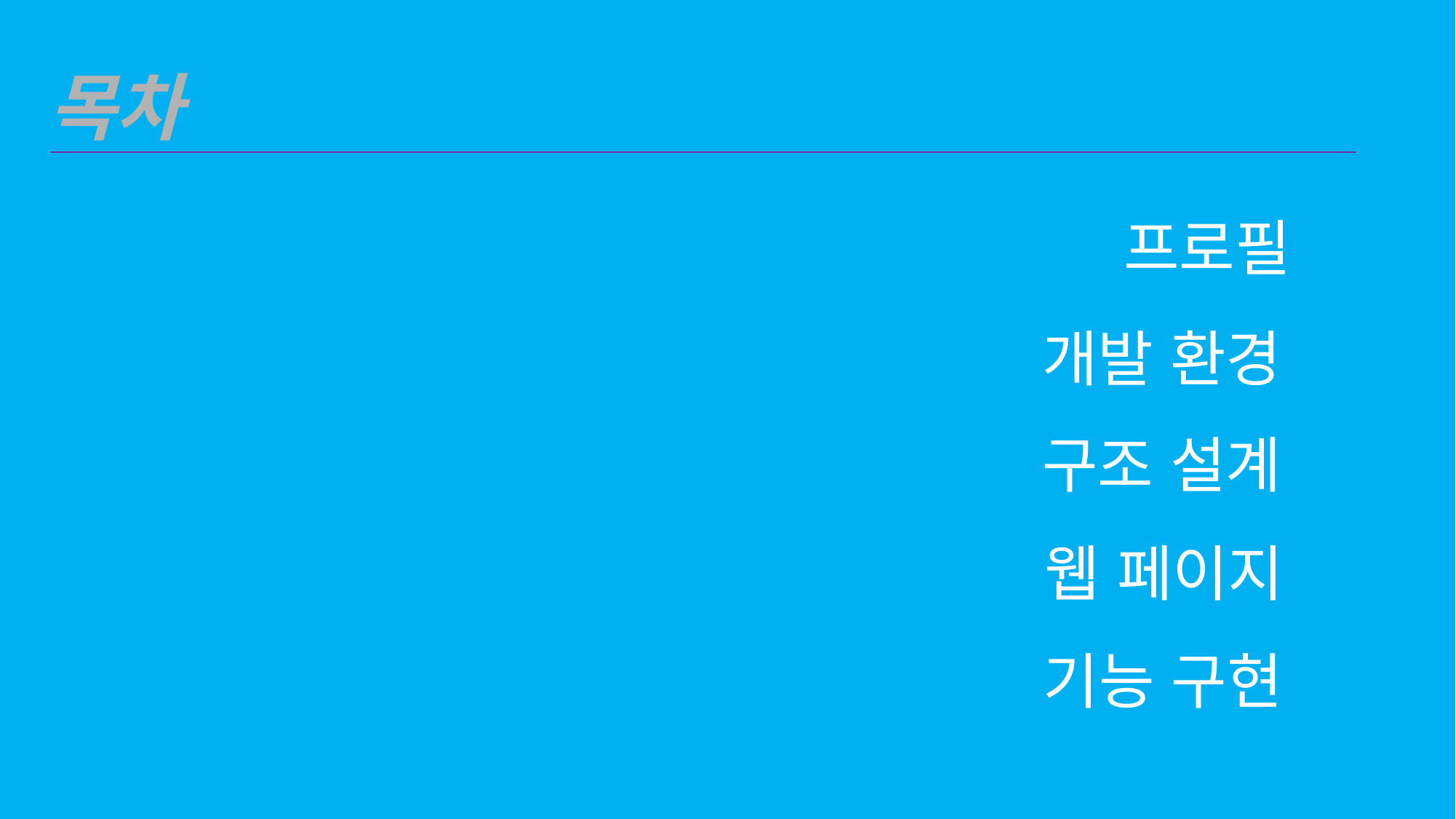

목차
프로필
개발 환경
구조 설계
웹 페이지
기능 구현